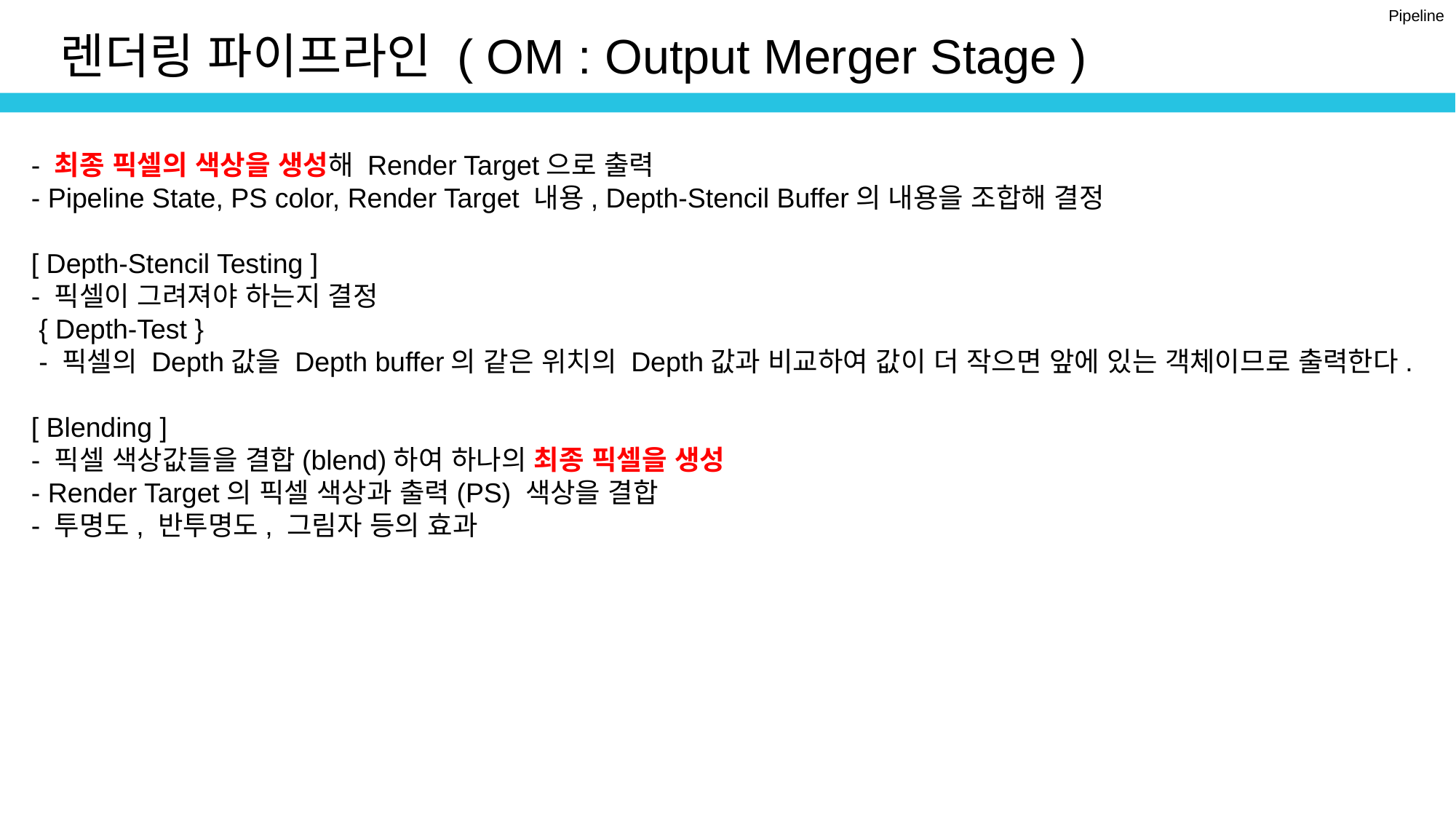

Pipeline
렌더링 파이프라인 ( OM : Output Merger Stage )
- 최종 픽셀의 색상을 생성해 Render Target으로 출력
- Pipeline State, PS color, Render Target 내용, Depth-Stencil Buffer의 내용을 조합해 결정

[ Depth-Stencil Testing ]
- 픽셀이 그려져야 하는지 결정
 { Depth-Test }
 - 픽셀의 Depth값을 Depth buffer의 같은 위치의 Depth값과 비교하여 값이 더 작으면 앞에 있는 객체이므로 출력한다.

[ Blending ]
- 픽셀 색상값들을 결합(blend)하여 하나의 최종 픽셀을 생성
- Render Target의 픽셀 색상과 출력(PS) 색상을 결합
- 투명도, 반투명도, 그림자 등의 효과